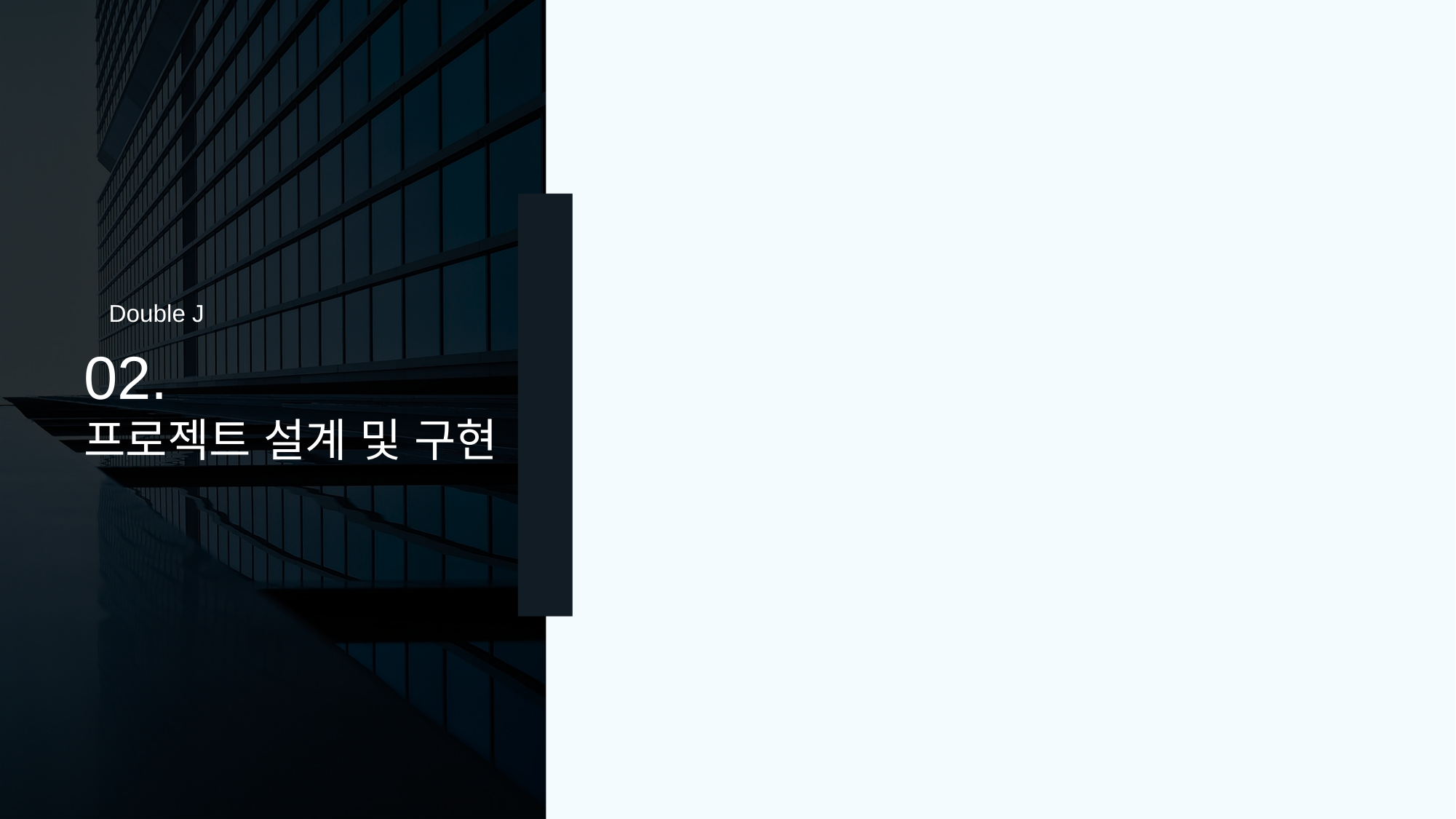

Double J
02.
프로젝트 설계 및 구현